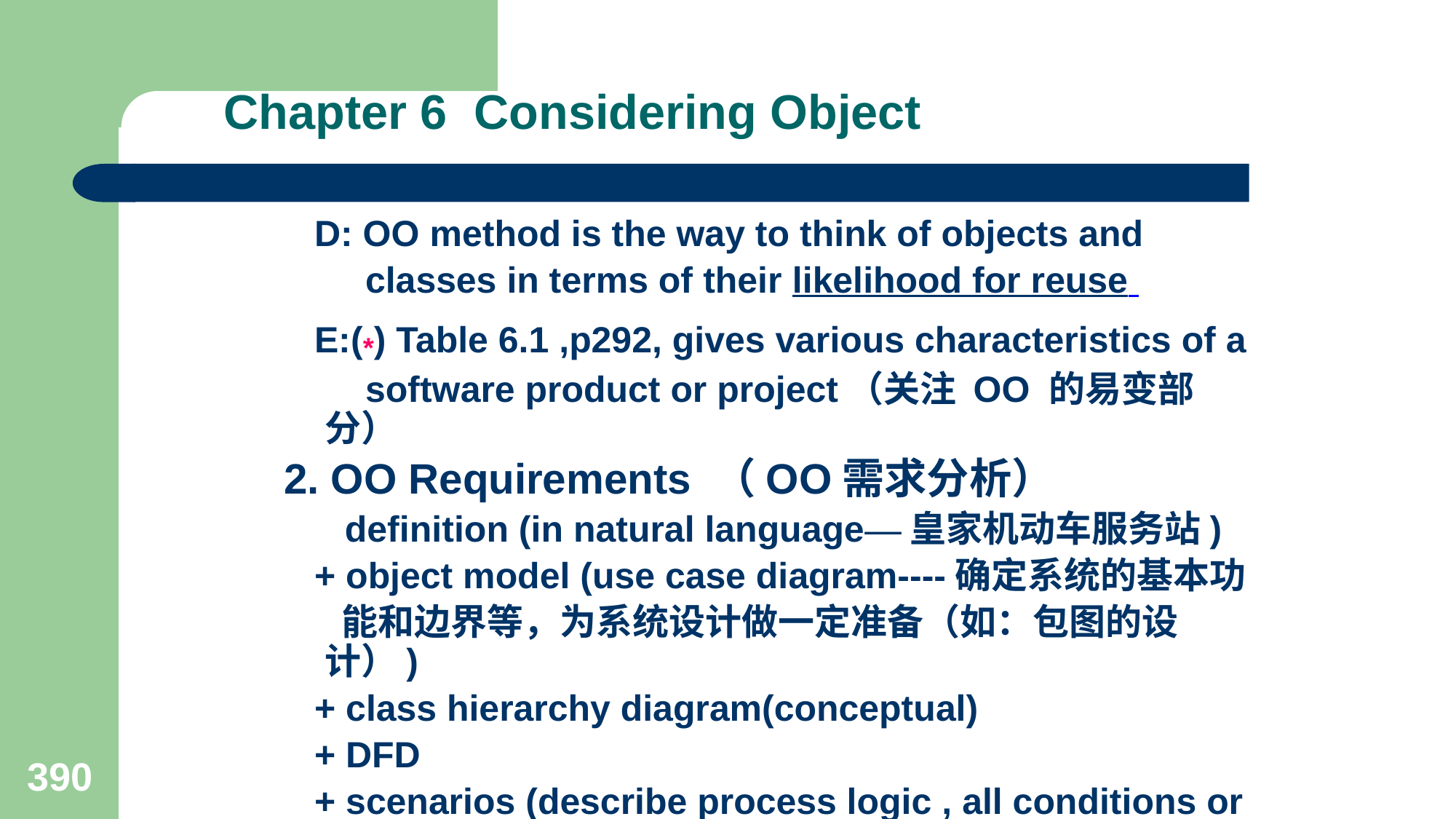

# Chapter 6  Considering Object
   D: OO method is the way to think of objects and
        classes in terms of their likelihood for reuse
   E:(*) Table 6.1 ,p292, gives various characteristics of a
        software product or project（关注 OO 的易变部分）
2. OO Requirements （OO需求分析）
      definition (in natural language—皇家机动车服务站)
   + object model (use case diagram----确定系统的基本功
      能和边界等，为系统设计做一定准备（如：包图的设计）)
   + class hierarchy diagram(conceptual)
   + DFD
   + scenarios (describe process logic , all conditions or
                          constraints in natural language)
390